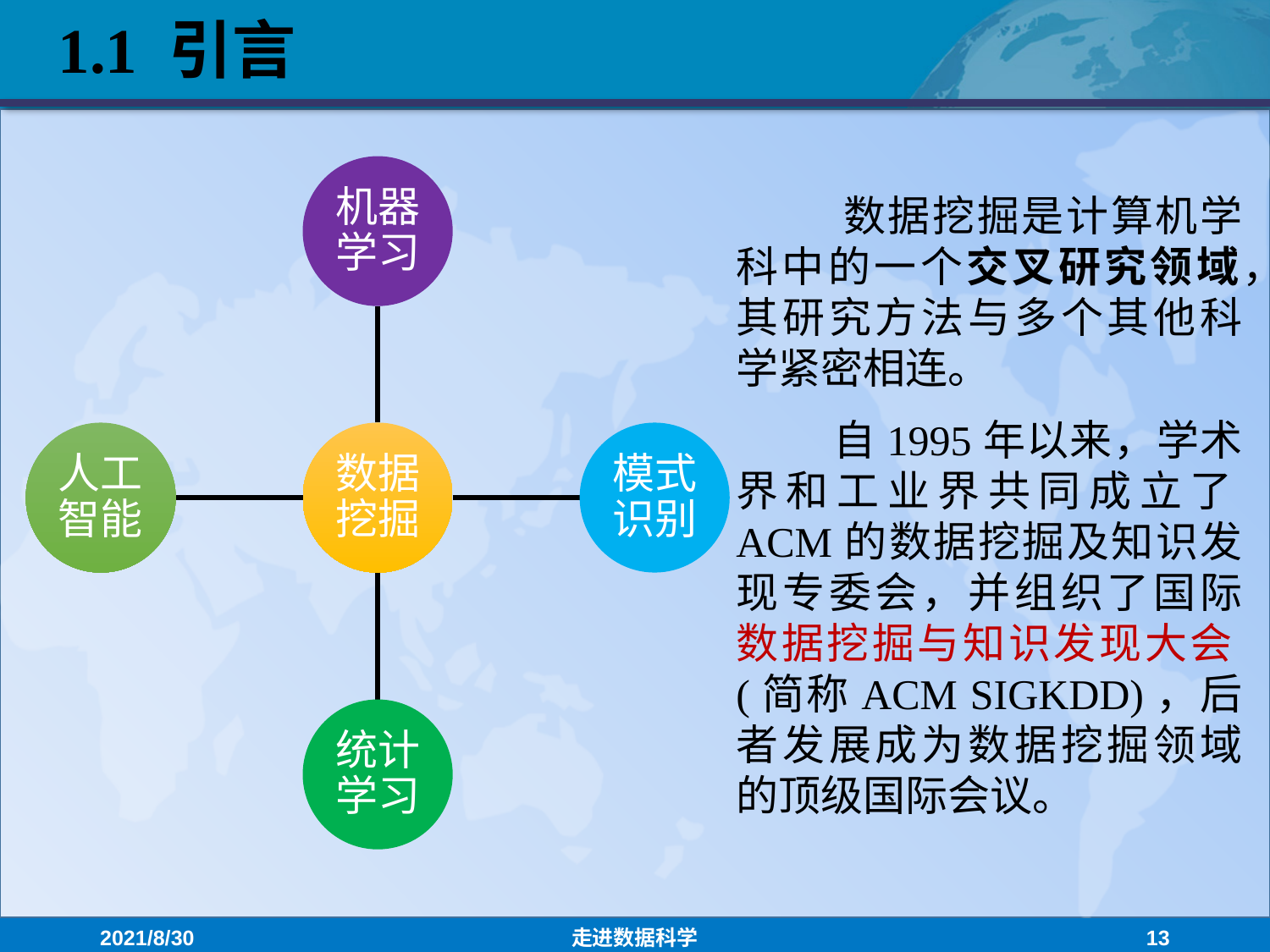

1.1 引言
数据挖掘

机器学习

模式
识别

统计学习

人工
智能
        数据挖掘是计算机学科中的一个交叉研究领域，其研究方法与多个其他科学紧密相连。
        自1995年以来，学术界和工业界共同成立了ACM的数据挖掘及知识发现专委会，并组织了国际数据挖掘与知识发现大会(简称ACM SIGKDD)，后者发展成为数据挖掘领域的顶级国际会议。
2021/8/30
走进数据科学
13